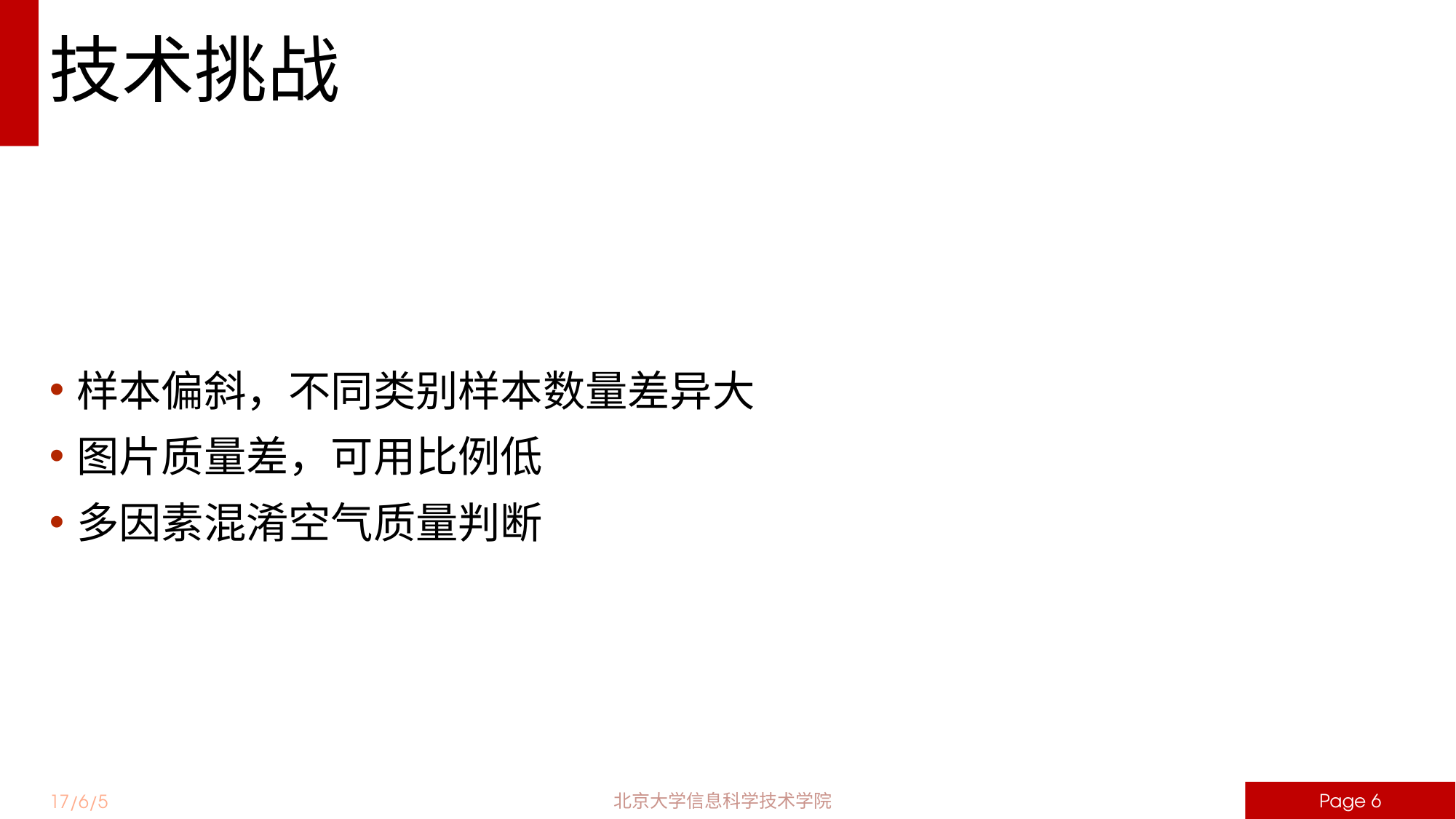

# 技术挑战
样本偏斜，不同类别样本数量差异大
图片质量差，可用比例低
多因素混淆空气质量判断
Page 6
北京大学信息科学技术学院
17/6/5